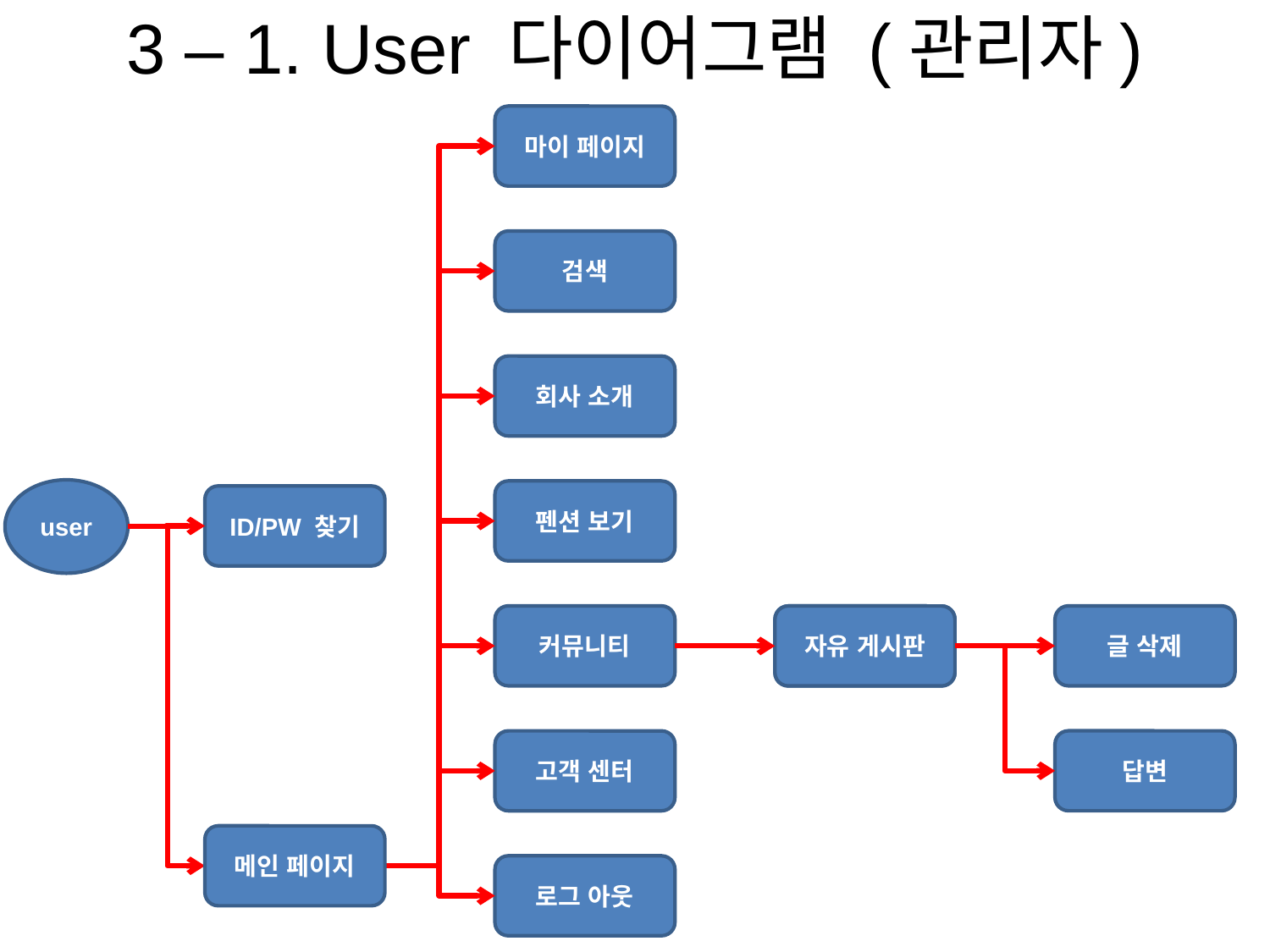

# 3 – 1. User 다이어그램 (관리자)
마이 페이지

검색
회사 소개
user
펜션 보기
ID/PW 찾기
커뮤니티
글 삭제

자유 게시판
답변
고객 센터
메인 페이지
로그 아웃